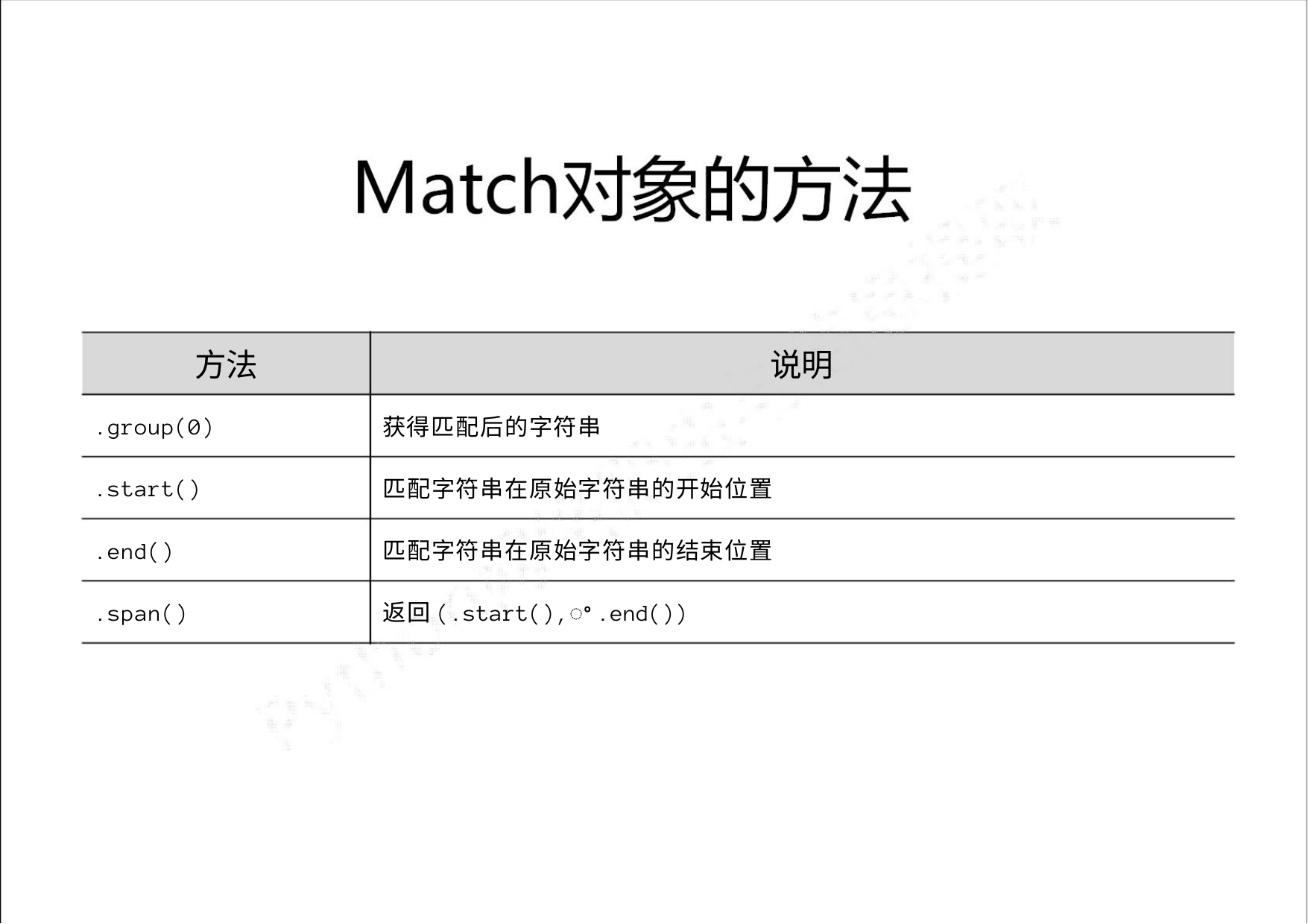

方法
说明
获得匹配后的字符串
.group(0)
匹配字符串在原始字符串的开始位置
匹配字符串在原始字符串的结束位置
返回(.start(),ꢀ .end())
.start()
.end()
.span()